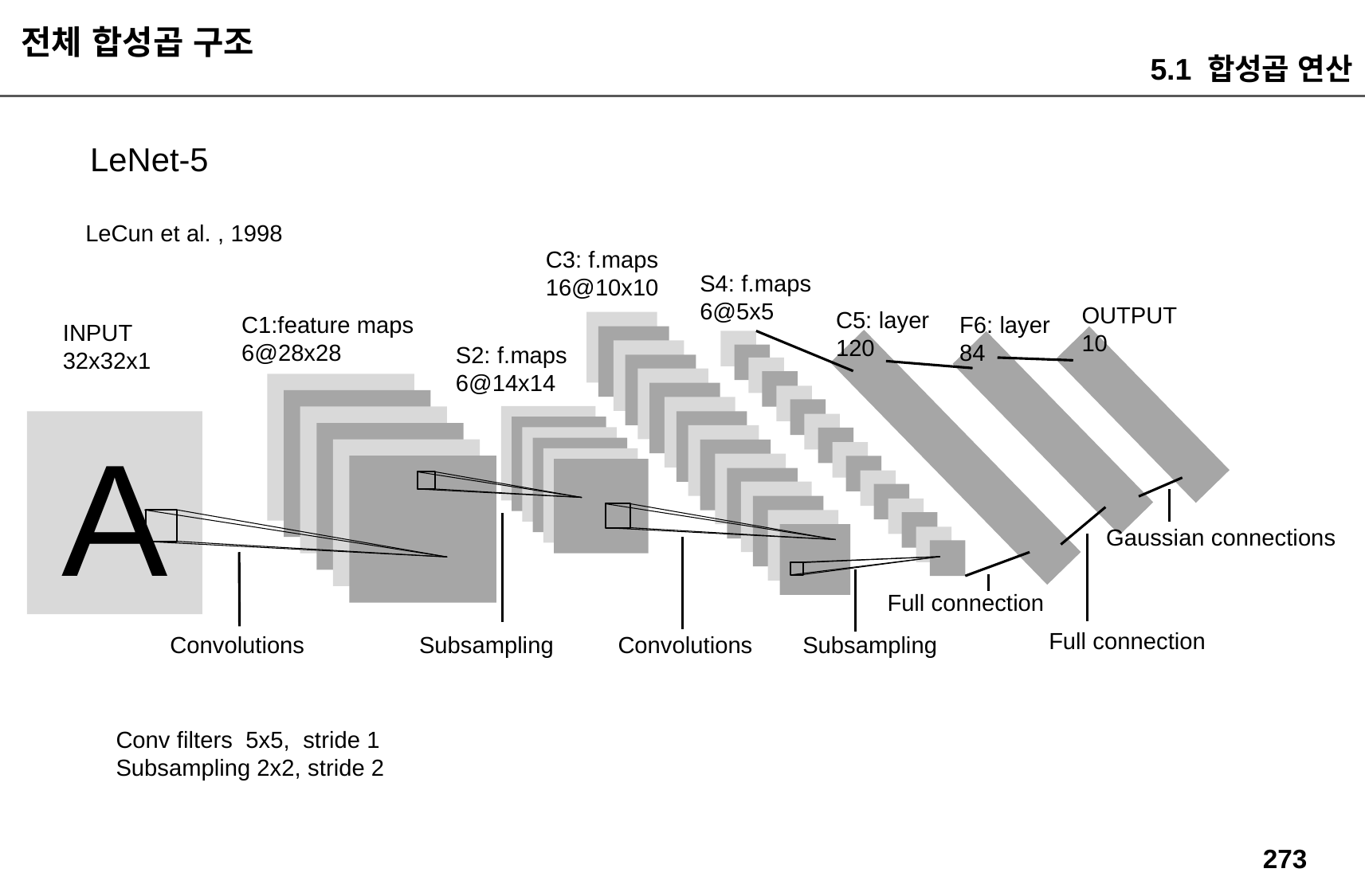

전체 합성곱 구조
5.1 합성곱 연산
LeNet-5
LeCun et al. , 1998
C3: f.maps
16@10x10
S4: f.maps
6@5x5
OUTPUT
10
C5: layer
120

C1:feature maps
6@28x28
F6: layer
84

A

INPUT
32x32x1

S2: f.maps
6@14x14
Gaussian connections
Full connection
Full connection
Convolutions
Subsampling
Convolutions
Subsampling
Conv filters  5x5,  stride 1
Subsampling 2x2, stride 2